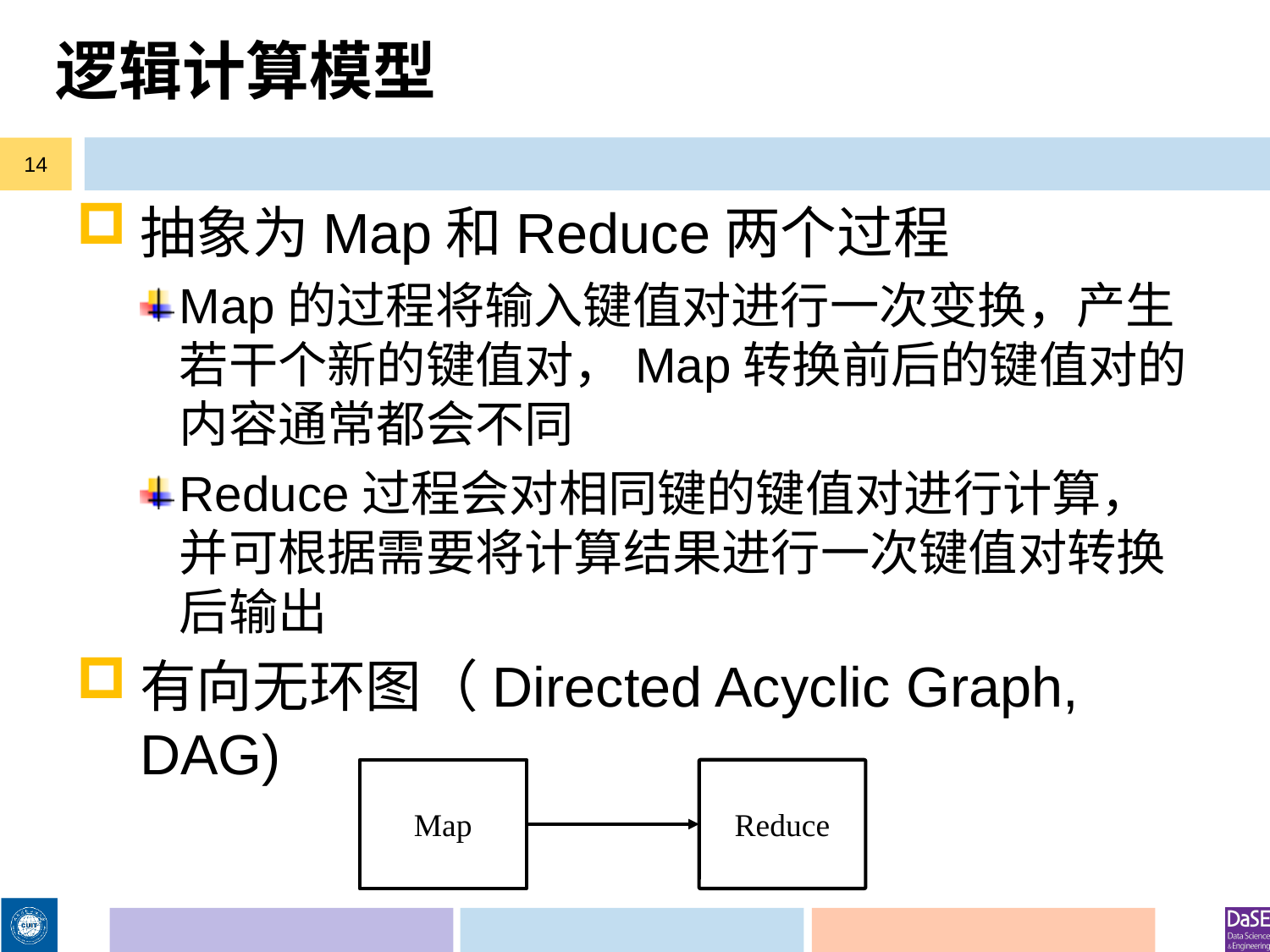

# 逻辑计算模型
14
抽象为Map和Reduce两个过程
Map的过程将输入键值对进行一次变换，产生若干个新的键值对，Map转换前后的键值对的内容通常都会不同
Reduce过程会对相同键的键值对进行计算，并可根据需要将计算结果进行一次键值对转换后输出
有向无环图（Directed Acyclic Graph, DAG)

Reduce
Map